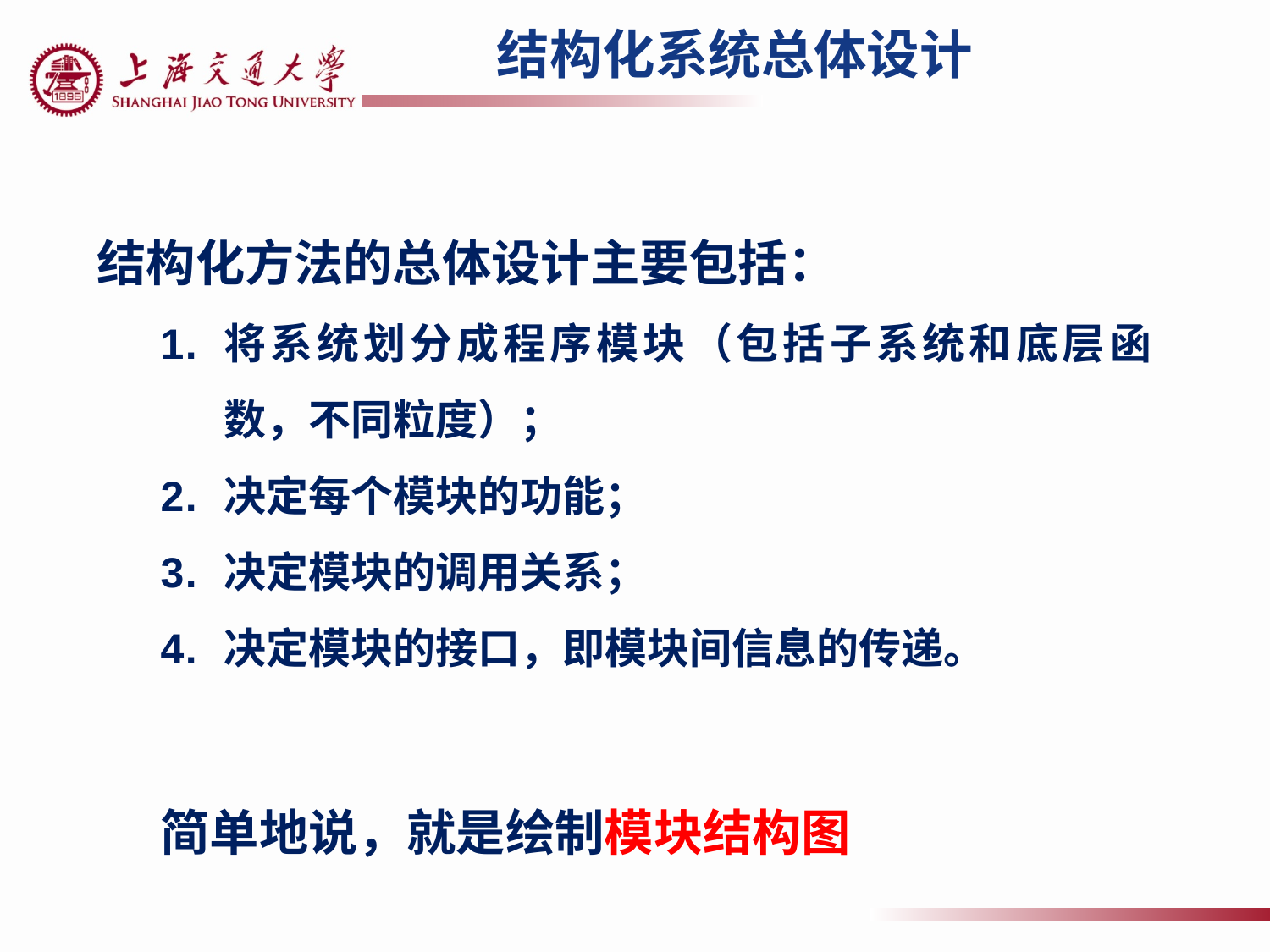

结构化系统总体设计
结构化方法的总体设计主要包括：
将系统划分成程序模块（包括子系统和底层函数，不同粒度）；
决定每个模块的功能；
决定模块的调用关系；
决定模块的接口，即模块间信息的传递。

简单地说，就是绘制模块结构图